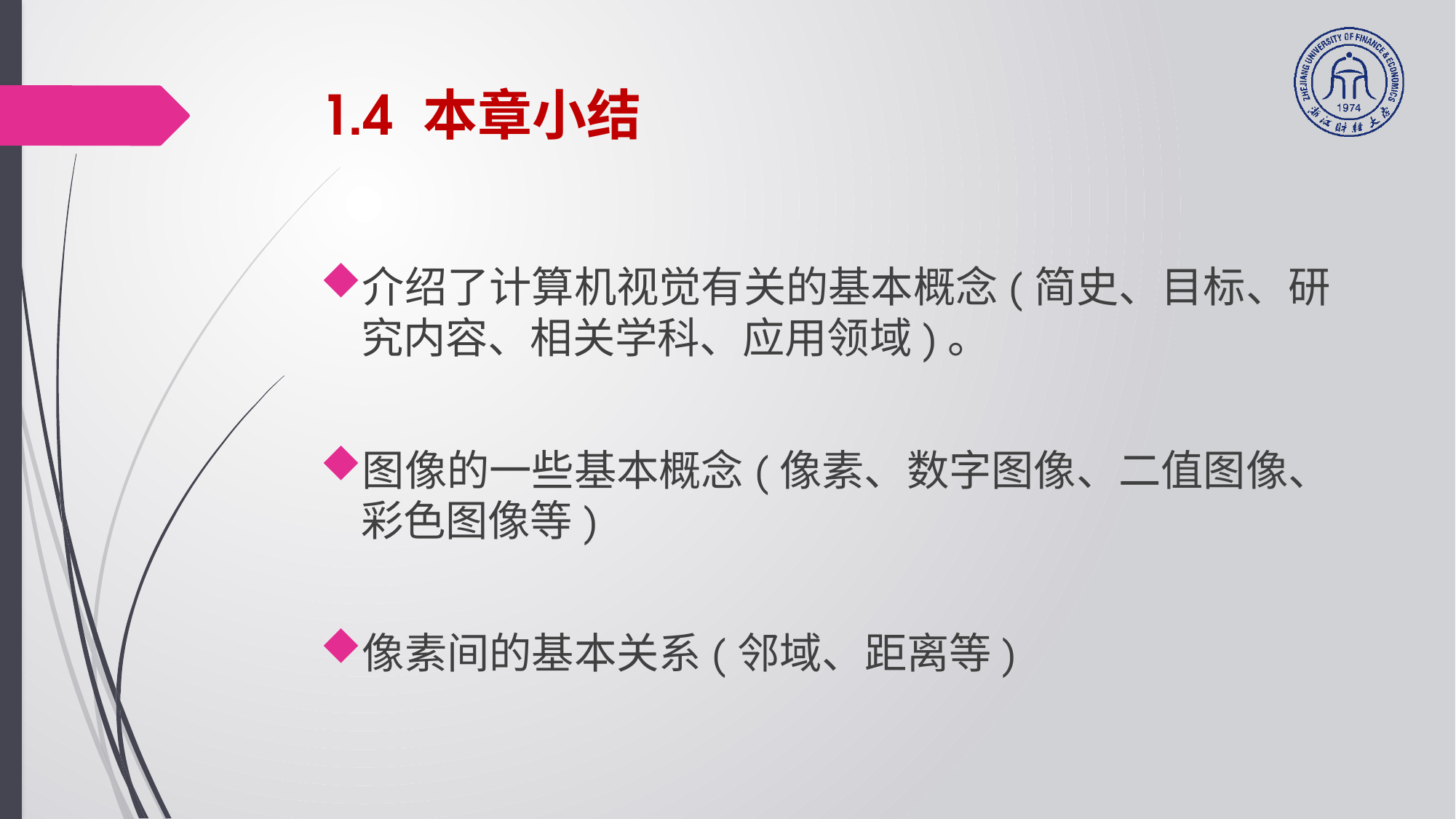

# 1.4 本章小结
介绍了计算机视觉有关的基本概念(简史、目标、研究内容、相关学科、应用领域)。

图像的一些基本概念(像素、数字图像、二值图像、彩色图像等)

像素间的基本关系(邻域、距离等)